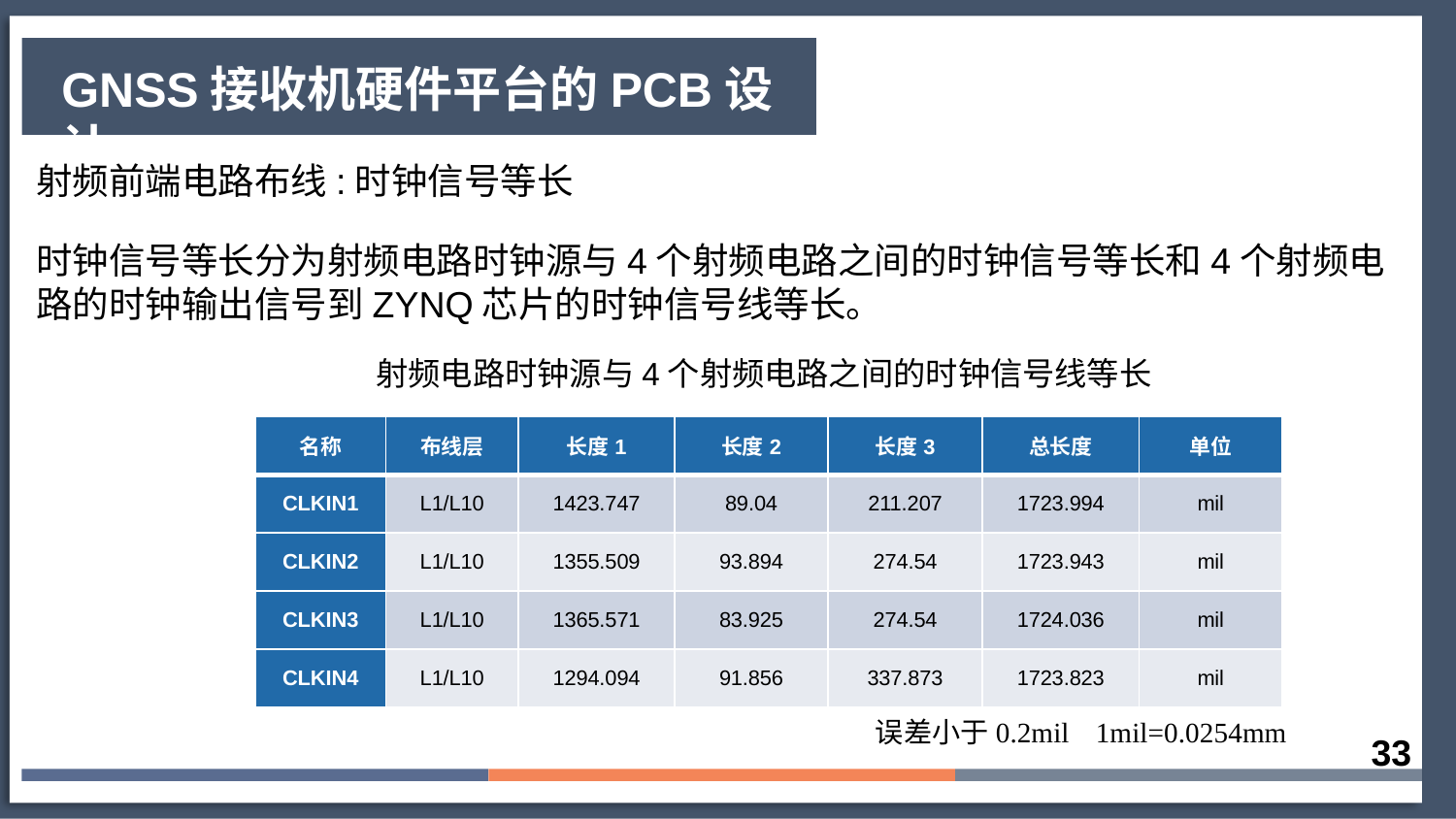

GNSS接收机硬件平台的PCB设计
射频前端电路布线:时钟信号等长
时钟信号等长分为射频电路时钟源与4个射频电路之间的时钟信号等长和4个射频电路的时钟输出信号到ZYNQ芯片的时钟信号线等长。
射频电路时钟源与4个射频电路之间的时钟信号线等长
| 名称 | 布线层 | 长度1 | 长度2 | 长度3 | 总长度 | 单位 |
| --- | --- | --- | --- | --- | --- | --- |
| CLKIN1 | L1/L10 | 1423.747 | 89.04 | 211.207 | 1723.994 | mil |
| CLKIN2 | L1/L10 | 1355.509 | 93.894 | 274.54 | 1723.943 | mil |
| CLKIN3 | L1/L10 | 1365.571 | 83.925 | 274.54 | 1724.036 | mil |
| CLKIN4 | L1/L10 | 1294.094 | 91.856 | 337.873 | 1723.823 | mil |
1mil=0.0254mm
误差小于0.2mil
33